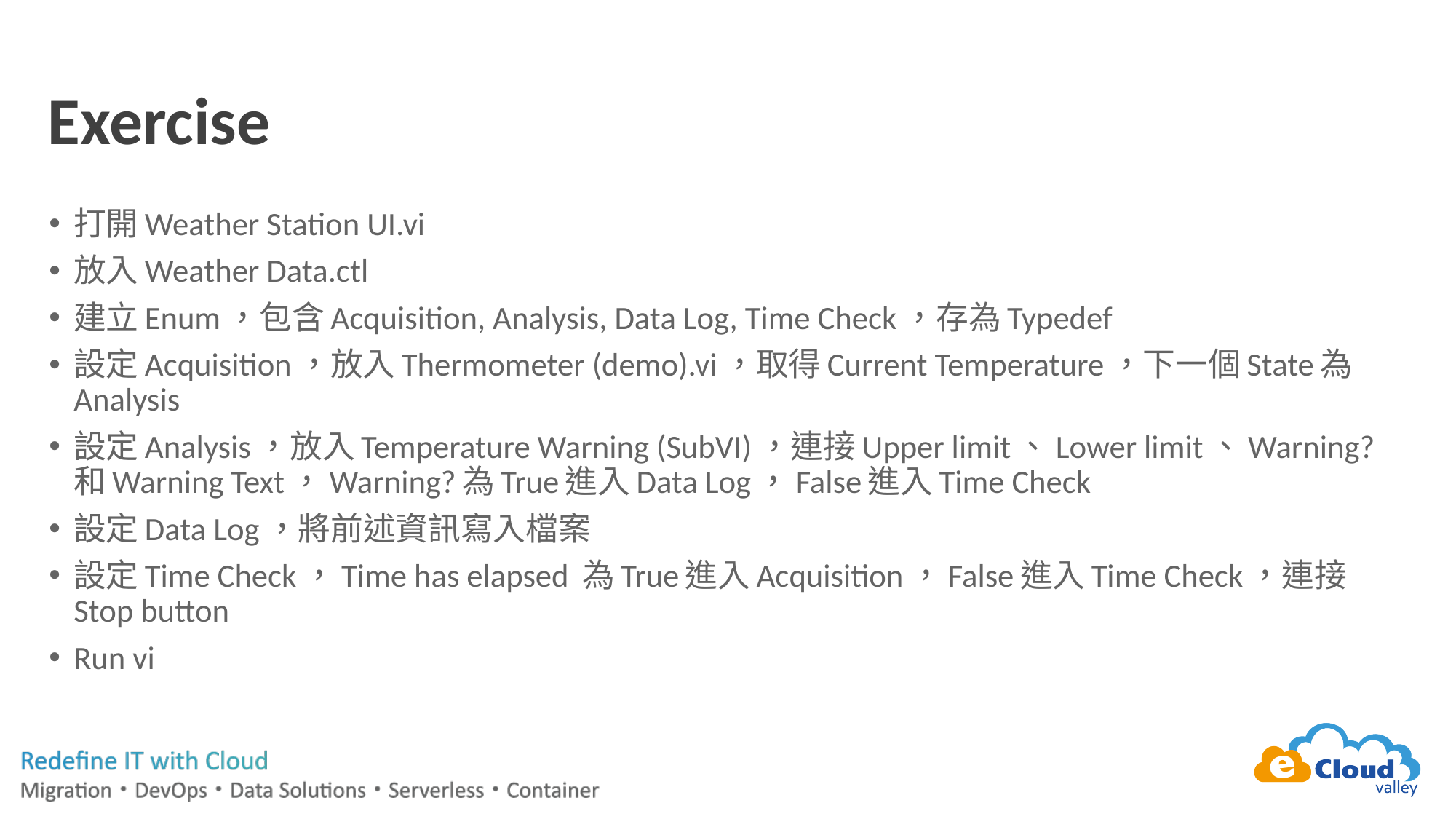

# Exercise
打開Weather Station UI.vi
放入Weather Data.ctl
建立Enum，包含Acquisition, Analysis, Data Log, Time Check，存為Typedef
設定Acquisition，放入Thermometer (demo).vi，取得Current Temperature，下一個State為Analysis
設定Analysis，放入Temperature Warning (SubVI)，連接Upper limit、Lower limit、Warning?和Warning Text，Warning?為True進入Data Log，False進入Time Check
設定Data Log，將前述資訊寫入檔案
設定Time Check，Time has elapsed 為True進入Acquisition，False進入Time Check，連接Stop button
Run vi